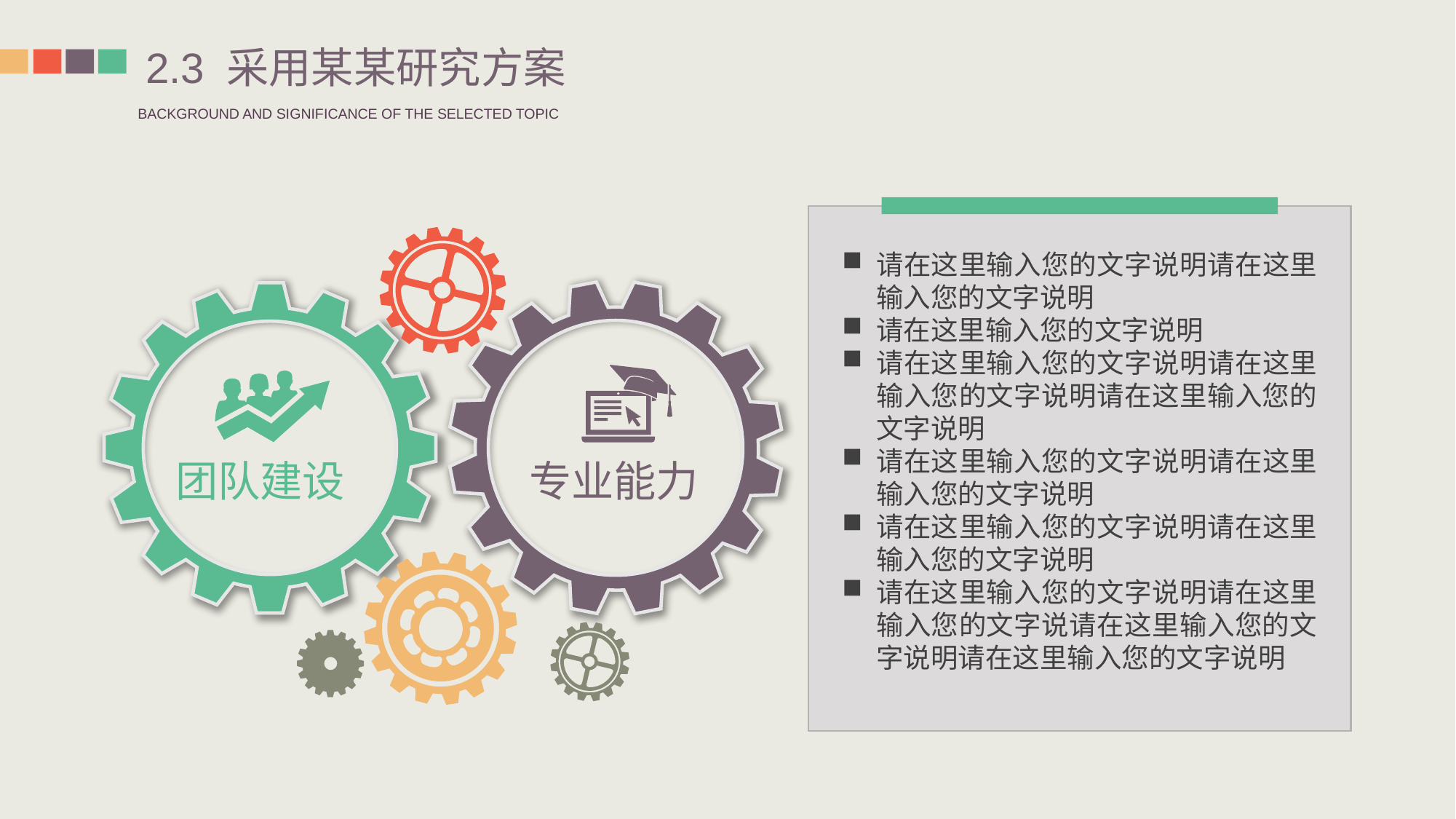

2.3 采用某某研究方案
BACKGROUND AND SIGNIFICANCE OF THE SELECTED TOPIC

请在这里输入您的文字说明请在这里输入您的文字说明
请在这里输入您的文字说明
请在这里输入您的文字说明请在这里输入您的文字说明请在这里输入您的文字说明
请在这里输入您的文字说明请在这里输入您的文字说明
请在这里输入您的文字说明请在这里输入您的文字说明
请在这里输入您的文字说明请在这里输入您的文字说请在这里输入您的文字说明请在这里输入您的文字说明

团队建设
专业能力